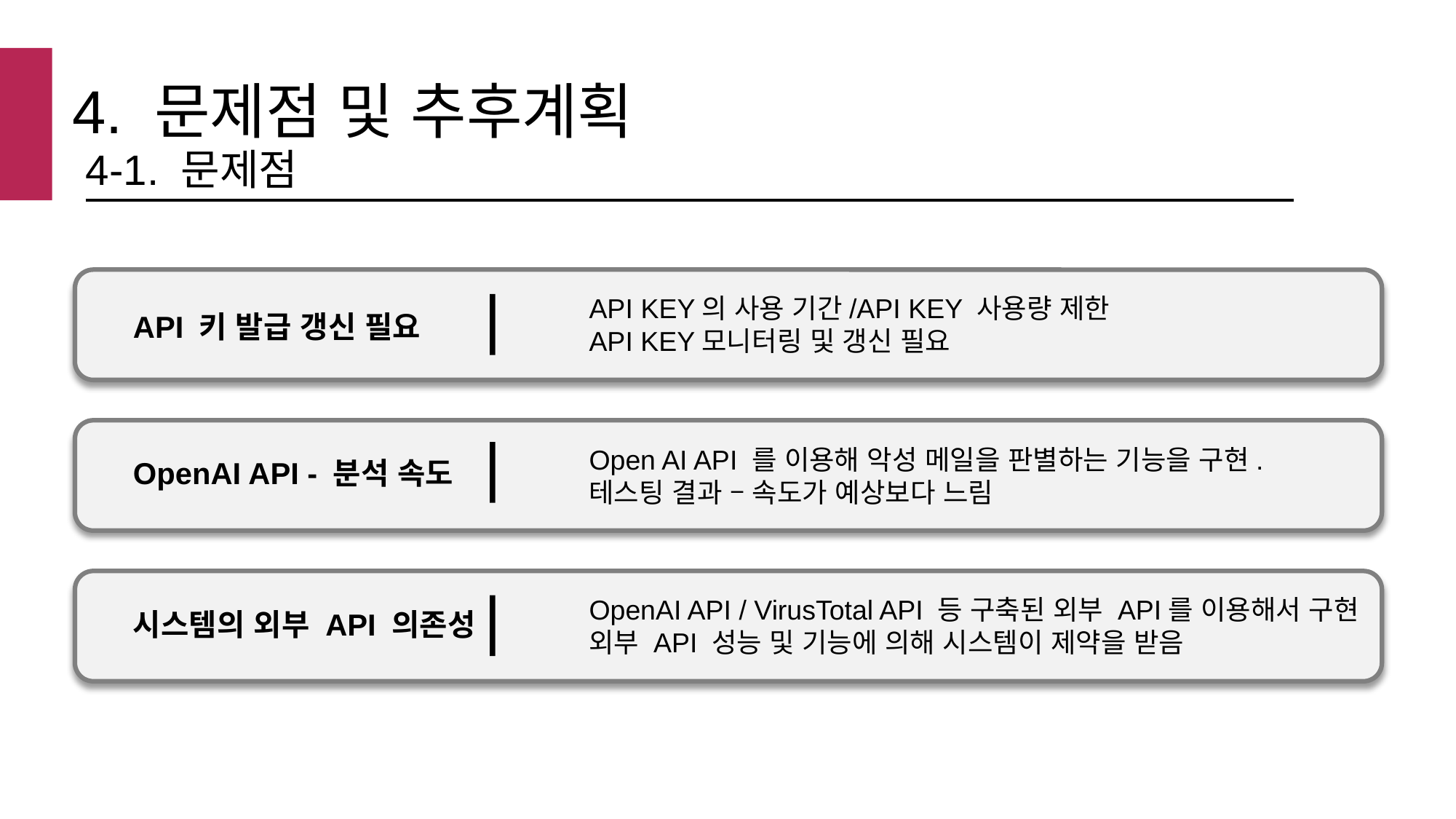

4. 문제점 및 추후계획
4-1. 문제점

API KEY의 사용 기간/API KEY 사용량 제한
API KEY모니터링 및 갱신 필요
API 키 발급 갱신 필요

Open AI API 를 이용해 악성 메일을 판별하는 기능을 구현.
테스팅 결과 – 속도가 예상보다 느림
OpenAI API - 분석 속도

OpenAI API / VirusTotal API 등 구축된 외부 API를 이용해서 구현
외부 API 성능 및 기능에 의해 시스템이 제약을 받음
시스템의 외부 API 의존성